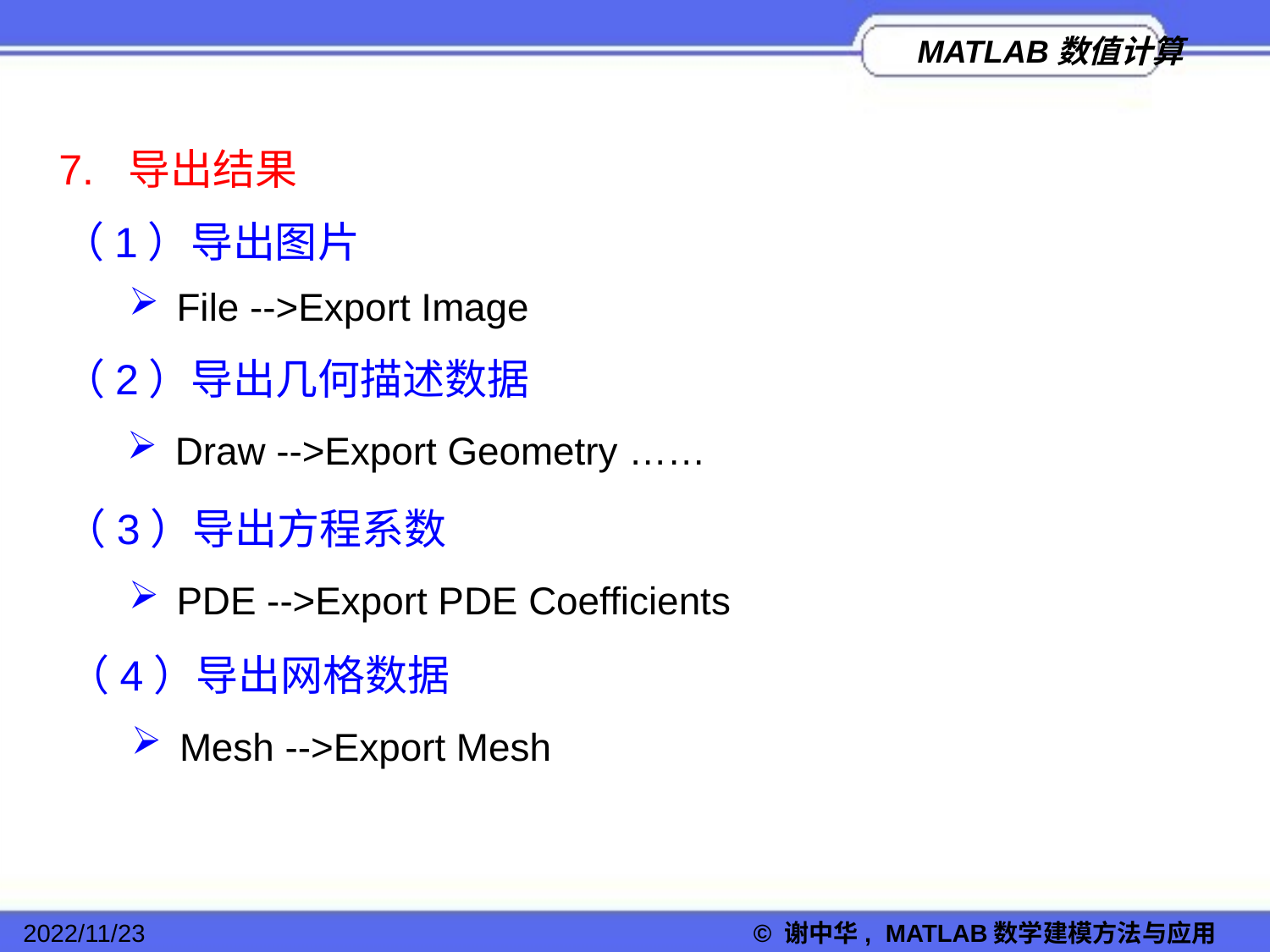

7.  导出结果
（1）导出图片
File -->Export Image
（2）导出几何描述数据
Draw -->Export Geometry ……
（3）导出方程系数
PDE -->Export PDE Coefficients
（4）导出网格数据
Mesh -->Export Mesh
2022/11/23
© 谢中华,  MATLAB数学建模方法与应用